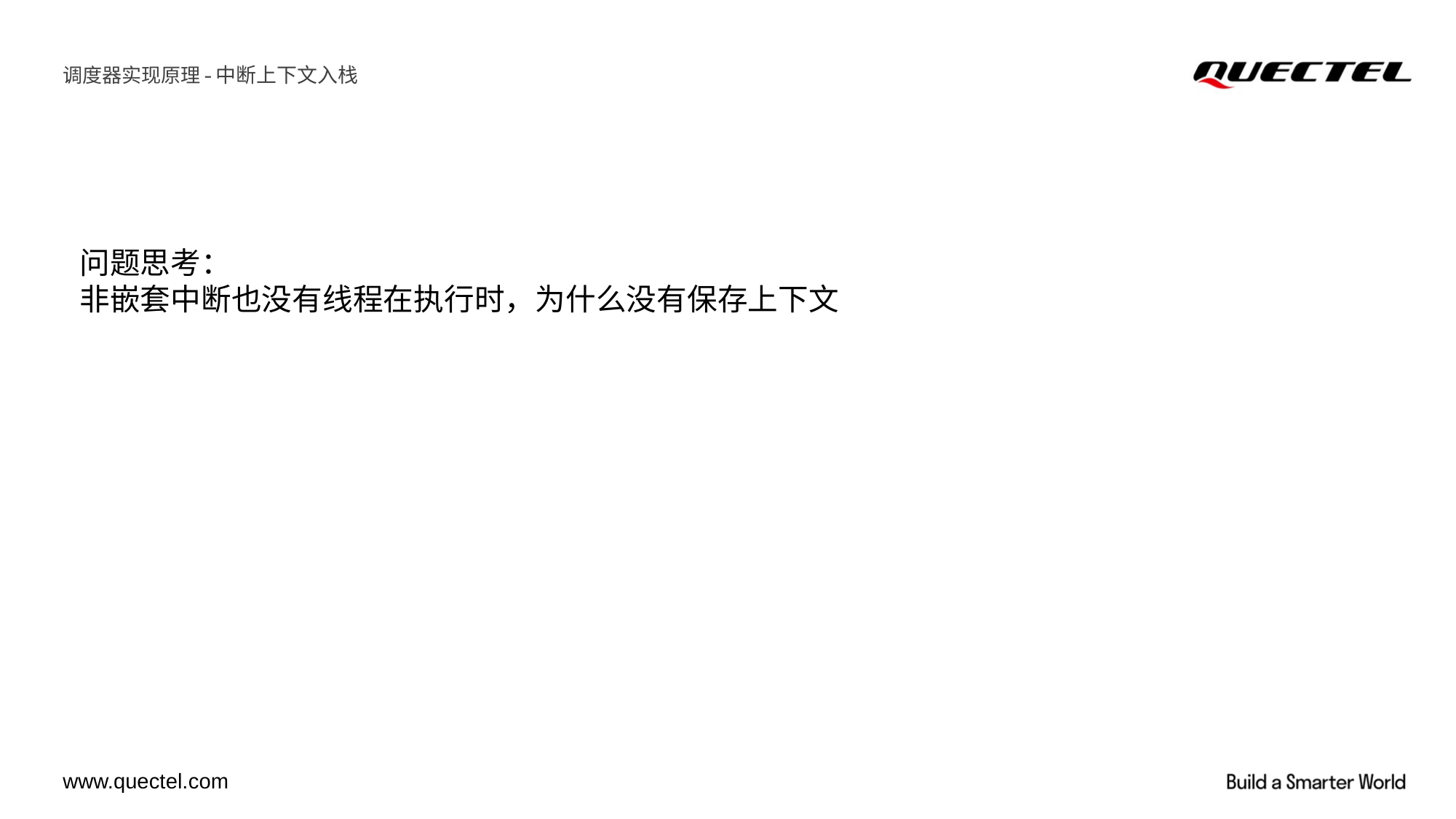

# 调度器实现原理-中断上下文入栈
问题思考：
非嵌套中断也没有线程在执行时，为什么没有保存上下文